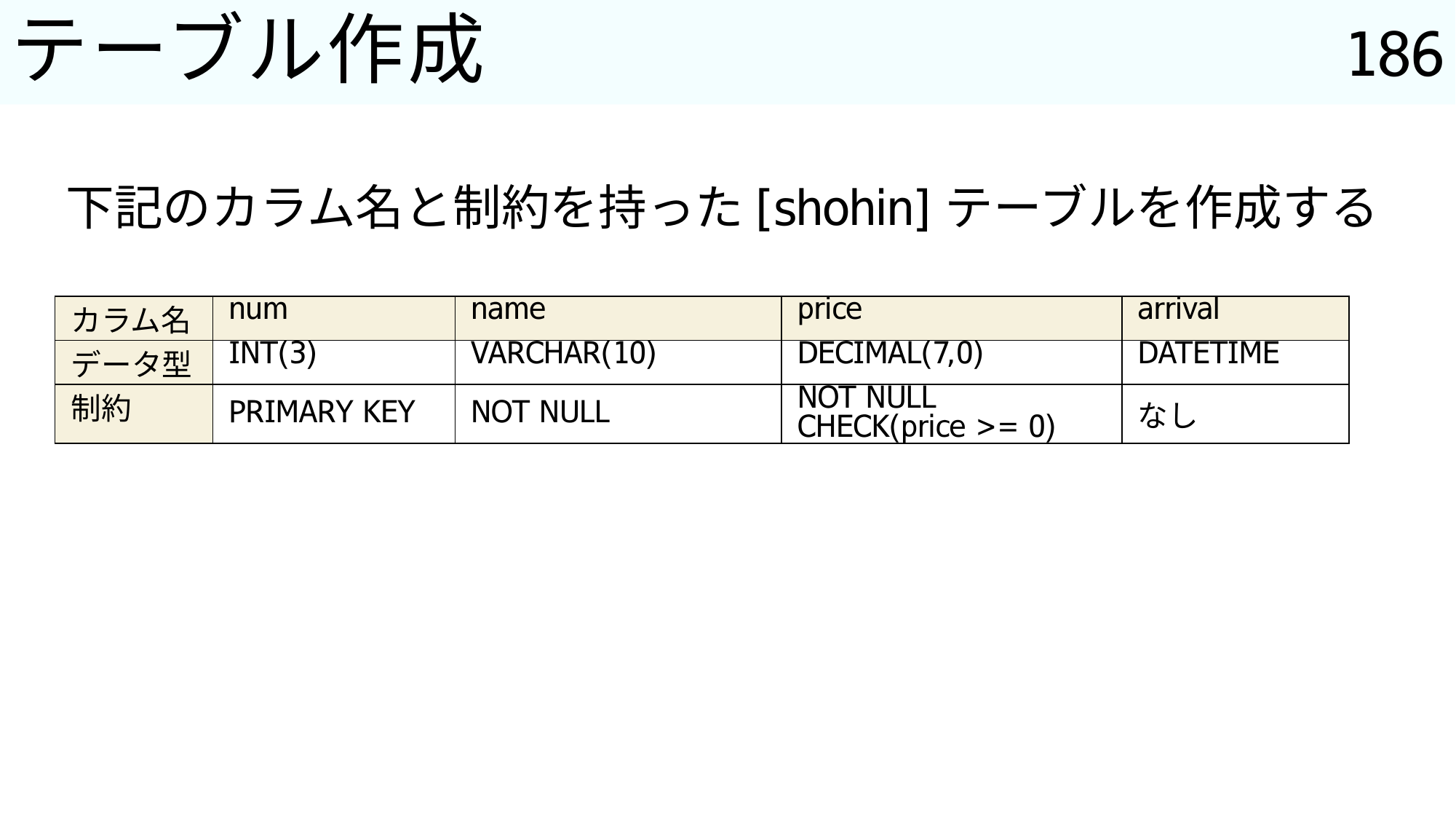

186
# テーブル作成
下記のカラム名と制約を持った[shohin]テーブルを作成する
| カラム名 | num | name | price | arrival |
| --- | --- | --- | --- | --- |
| データ型 | INT(3) | VARCHAR(10) | DECIMAL(7,0) | DATETIME |
| 制約 | PRIMARY KEY | NOT NULL | NOT NULL CHECK(price >= 0) | なし |